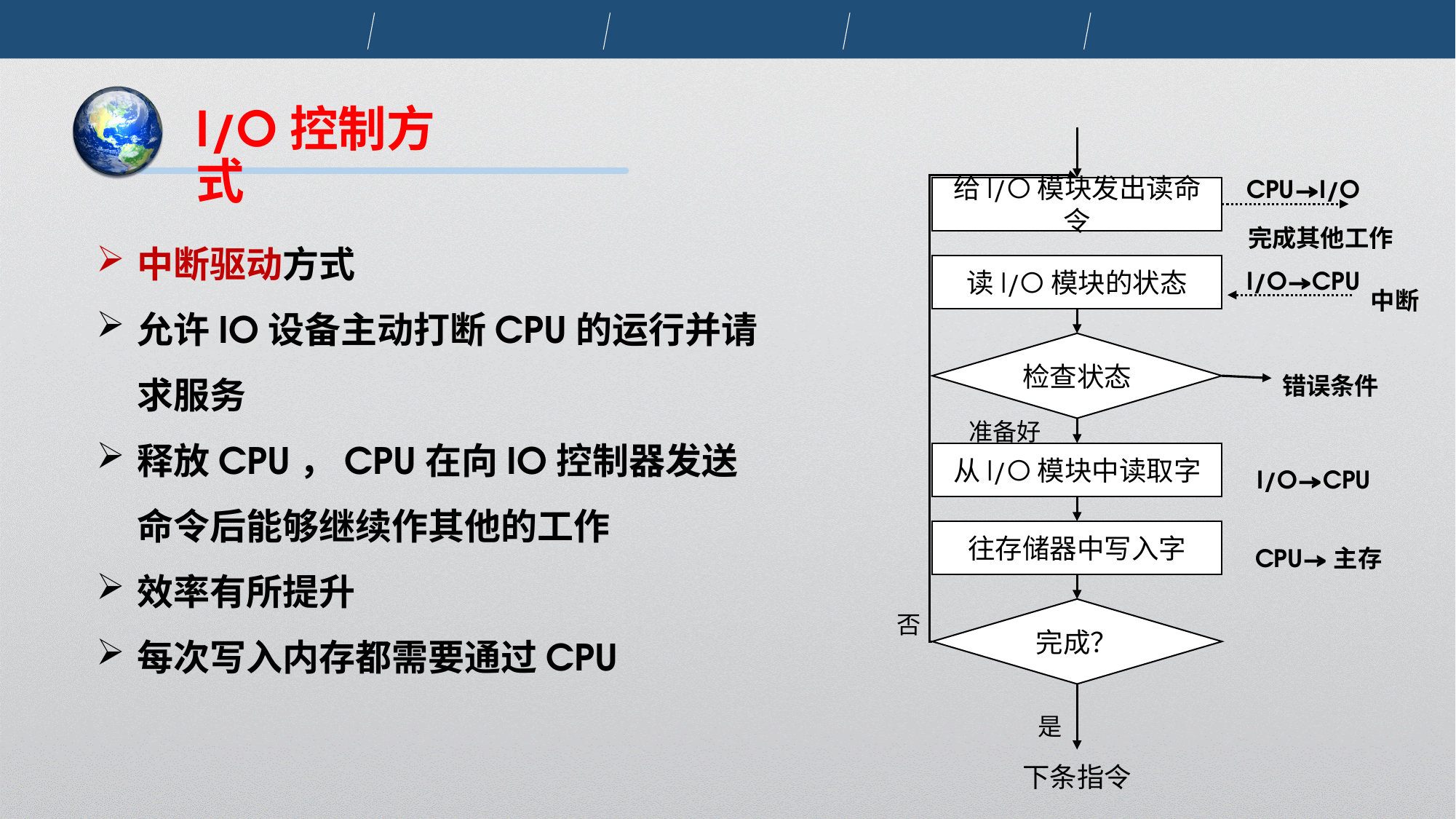

I/O控制方式
CPU→I/O
给I/O模块发出读命令
完成其他工作
中断驱动方式
允许IO设备主动打断CPU的运行并请求服务
释放CPU，CPU在向IO控制器发送命令后能够继续作其他的工作
效率有所提升
每次写入内存都需要通过CPU
I/O→CPU
读I/O模块的状态
中断
检查状态
错误条件
准备好
从I/O模块中读取字
I/O→CPU
往存储器中写入字
CPU→主存
否
完成？
是
下条指令